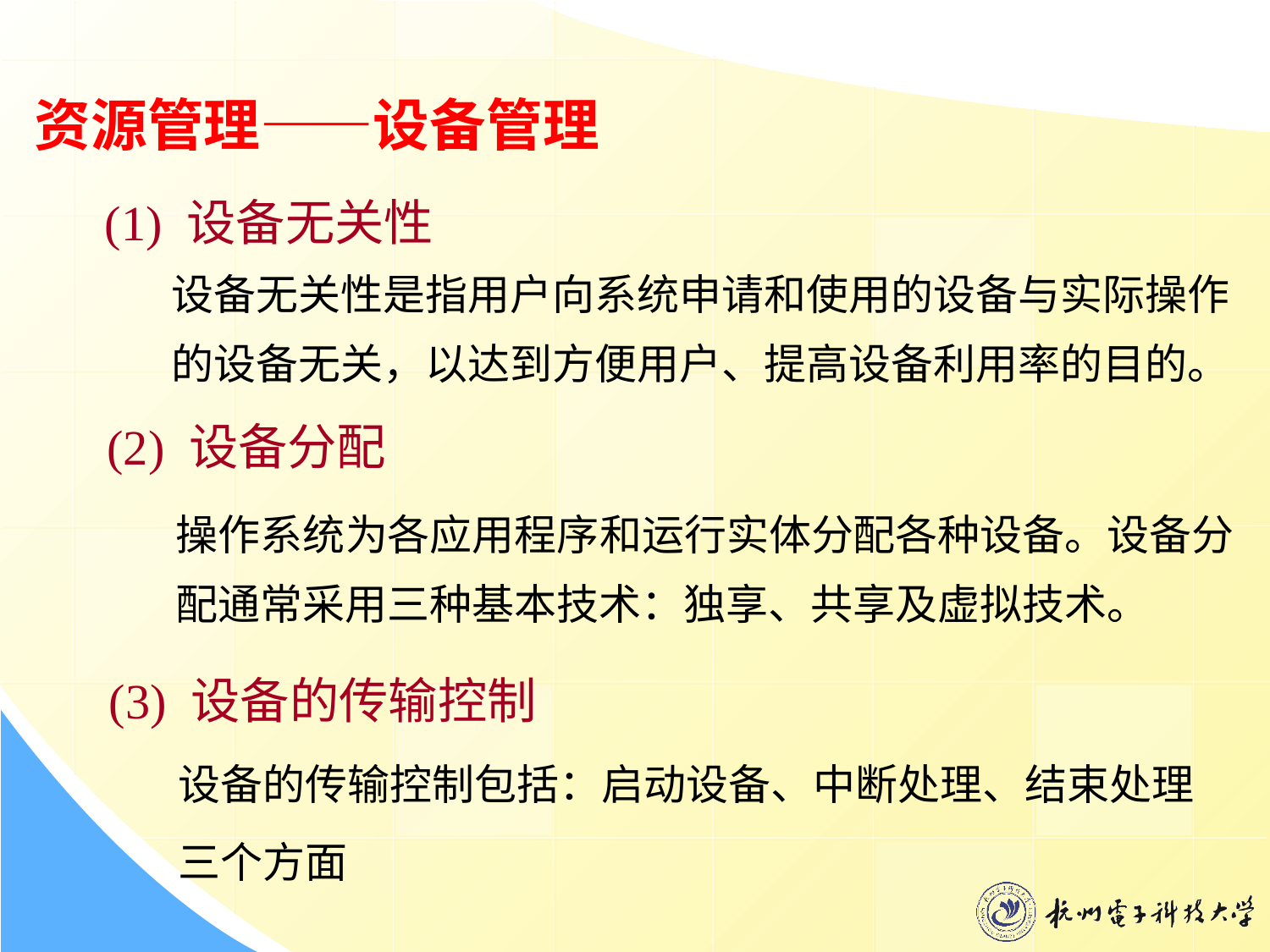

资源管理——设备管理
(1) 设备无关性
设备无关性是指用户向系统申请和使用的设备与实际操作
的设备无关，以达到方便用户、提高设备利用率的目的。
(2) 设备分配
操作系统为各应用程序和运行实体分配各种设备。设备分
配通常采用三种基本技术：独享、共享及虚拟技术。
(3) 设备的传输控制
设备的传输控制包括：启动设备、中断处理、结束处理
三个方面